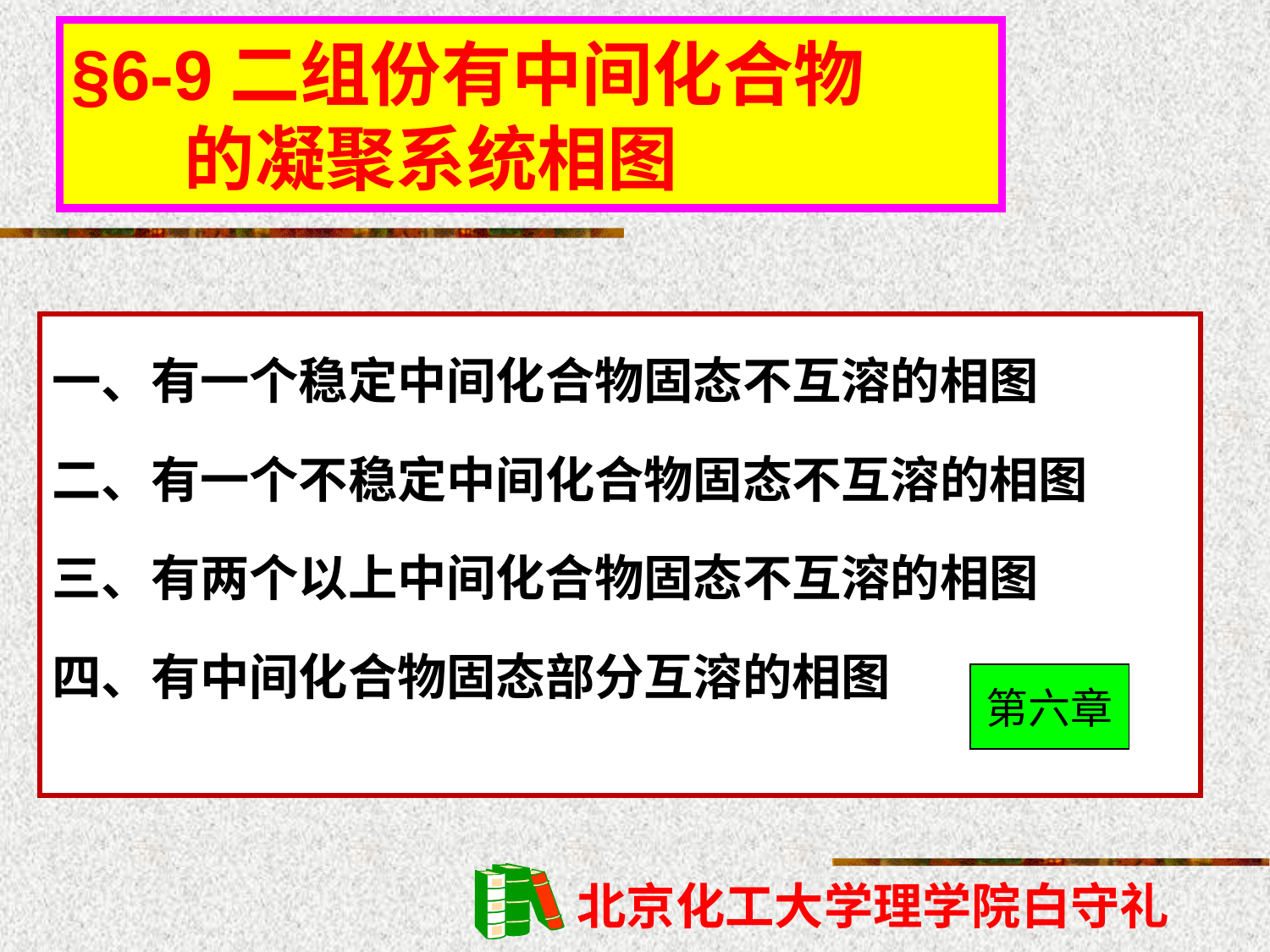

§6-9二组份有中间化合物
       的凝聚系统相图
一、有一个稳定中间化合物固态不互溶的相图
二、有一个不稳定中间化合物固态不互溶的相图
三、有两个以上中间化合物固态不互溶的相图
四、有中间化合物固态部分互溶的相图

第六章